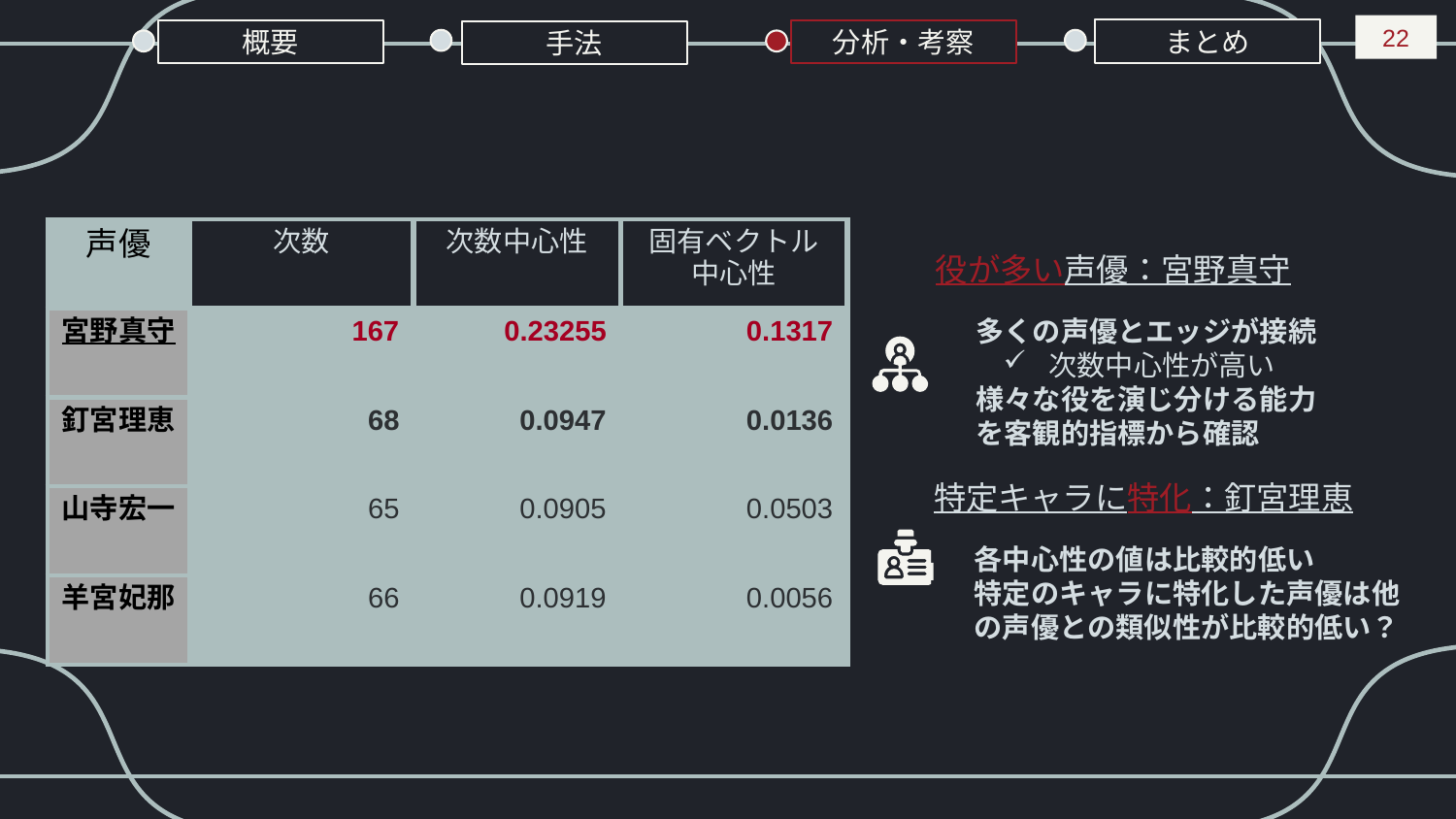

22
まとめ
分析・考察
概要
手法

# 特定声優に対する分析・考察
| 声優 | 次数 | 次数中心性 | 固有ベクトル 中心性 |
| --- | --- | --- | --- |
| 宮野真守 | 167 | 0.23255 | 0.1317 |
| 釘宮理恵 | 68 | 0.0947 | 0.0136 |
| 山寺宏一 | 65 | 0.0905 | 0.0503 |
| 羊宮妃那 | 66 | 0.0919 | 0.0056 |
役が多い声優：宮野真守
多くの声優とエッジが接続
次数中心性が高い
様々な役を演じ分ける能力を客観的指標から確認

特定キャラに特化：釘宮理恵
各中心性の値は比較的低い
特定のキャラに特化した声優は他の声優との類似性が比較的低い？